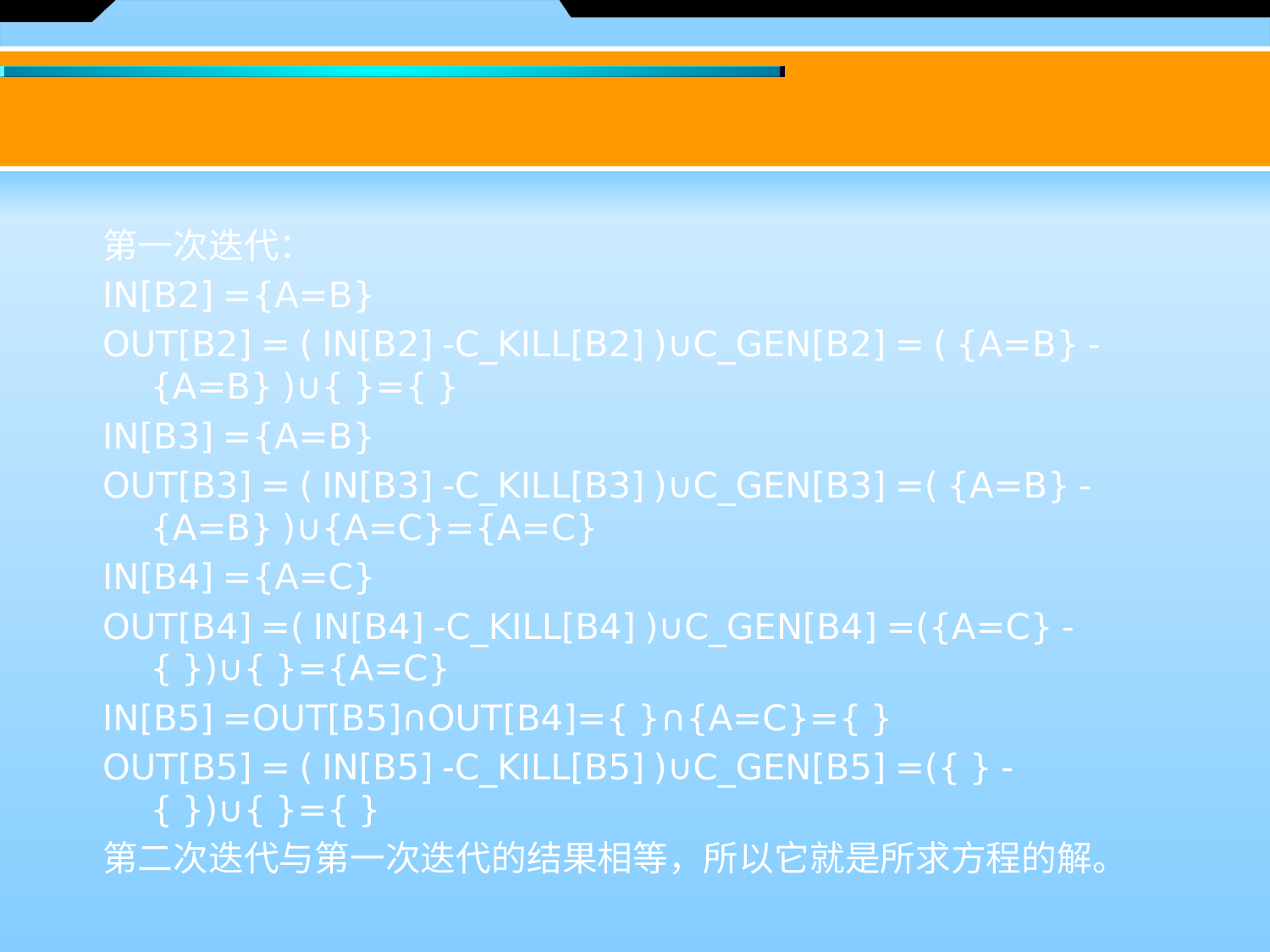

#
第一次迭代：
IN[B2] ={A=B}
OUT[B2] = ( IN[B2] -C_KILL[B2] )∪C_GEN[B2] = ( {A=B} -{A=B} )∪{ }={ }
IN[B3] ={A=B}
OUT[B3] = ( IN[B3] -C_KILL[B3] )∪C_GEN[B3] =( {A=B} -{A=B} )∪{A=C}={A=C}
IN[B4] ={A=C}
OUT[B4] =( IN[B4] -C_KILL[B4] )∪C_GEN[B4] =({A=C} -{ })∪{ }={A=C}
IN[B5] =OUT[B5]∩OUT[B4]={ }∩{A=C}={ }
OUT[B5] = ( IN[B5] -C_KILL[B5] )∪C_GEN[B5] =({ } -{ })∪{ }={ }
第二次迭代与第一次迭代的结果相等，所以它就是所求方程的解。